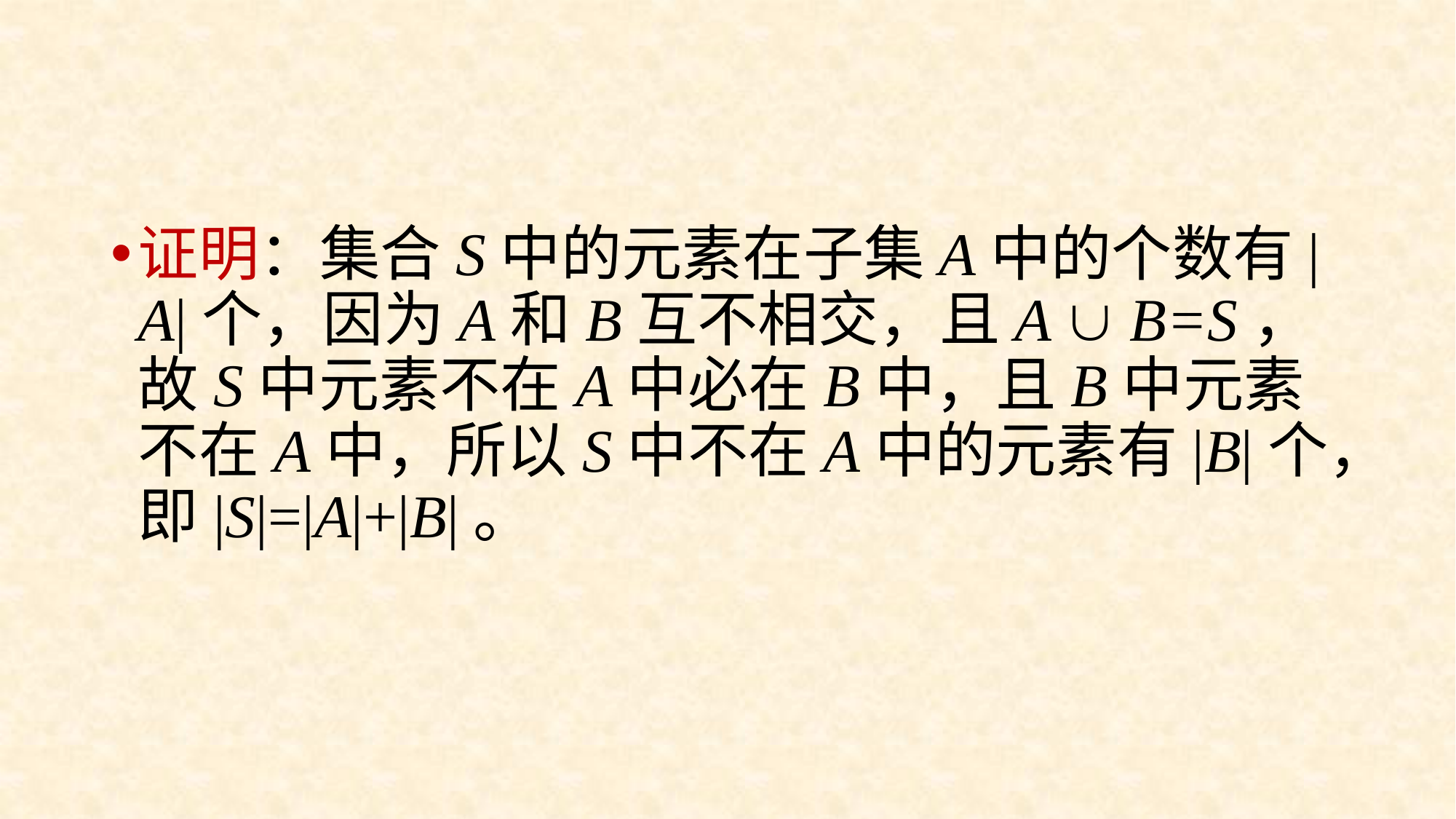

#
证明：集合S中的元素在子集A中的个数有|A|个，因为A和B互不相交，且A ∪ B=S，故S中元素不在A中必在B中，且B中元素不在A中，所以S中不在A中的元素有|B|个，即|S|=|A|+|B|。